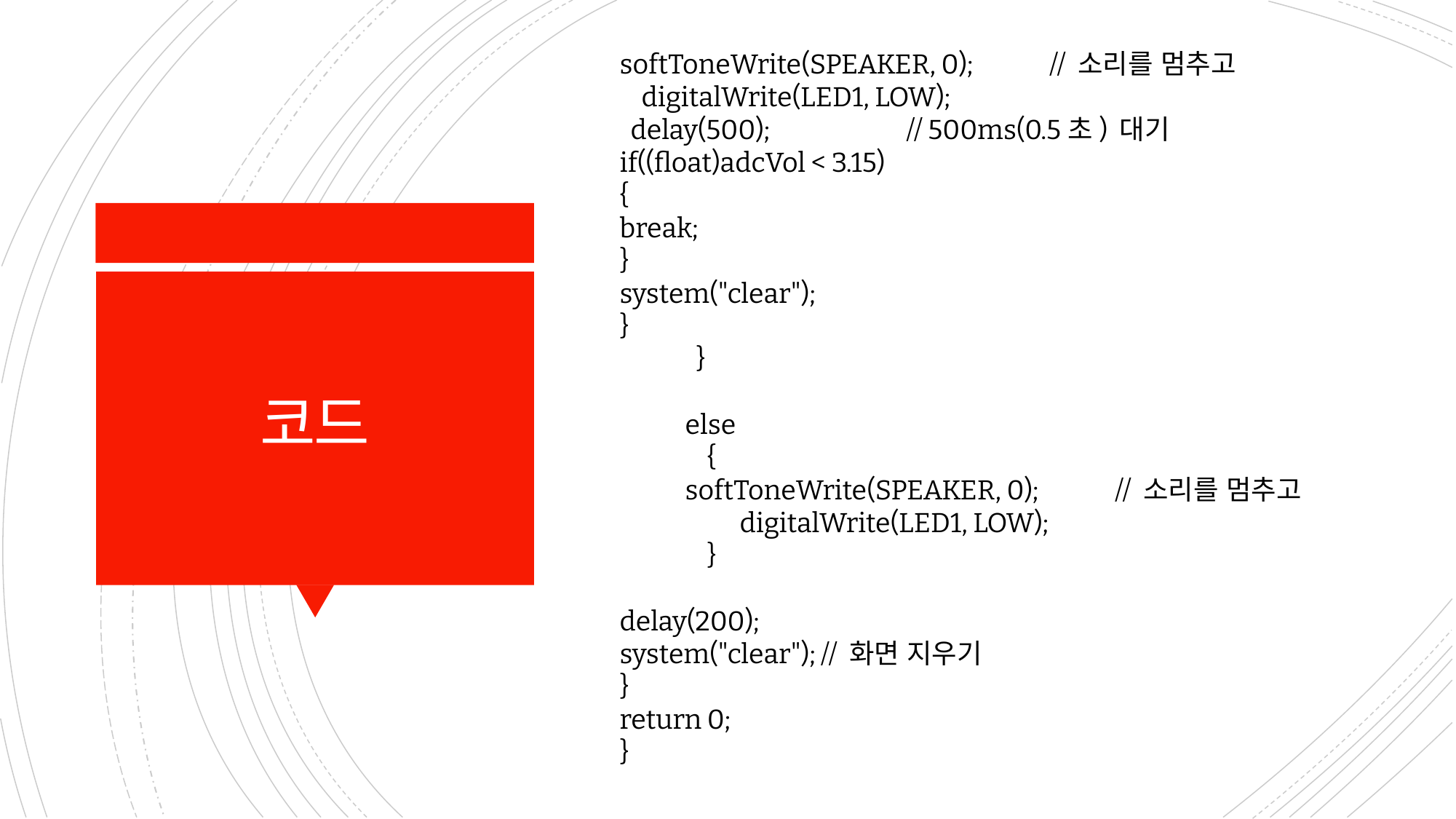

softToneWrite(SPEAKER, 0);              // 소리를 멈추고
    digitalWrite(LED1, LOW);
  delay(500);                         // 500ms(0.5초) 대기
if((float)adcVol < 3.15)
{
break;
}
system("clear");
}
              }

            else
                {
            softToneWrite(SPEAKER, 0);              // 소리를 멈추고
  	  digitalWrite(LED1, LOW);
                }

delay(200);
system("clear"); // 화면 지우기
}
return 0;
}

# 코드